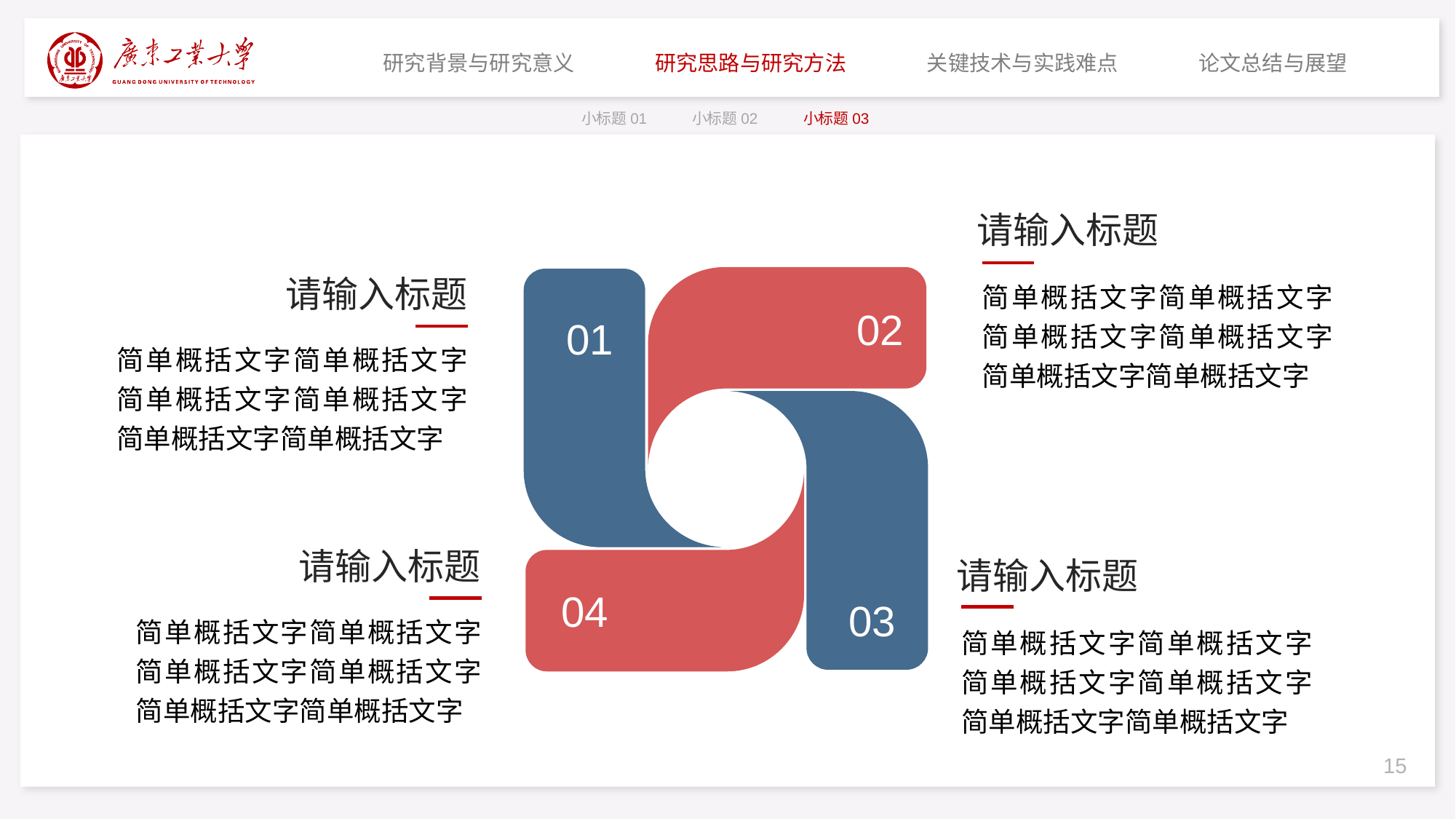

研究背景与研究意义
研究思路与研究方法
关键技术与实践难点
论文总结与展望
小标题01
小标题02
小标题03
请输入标题
请输入标题

02

01
简单概括文字简单概括文字简单概括文字简单概括文字简单概括文字简单概括文字
简单概括文字简单概括文字简单概括文字简单概括文字简单概括文字简单概括文字

03

04
请输入标题
请输入标题
简单概括文字简单概括文字简单概括文字简单概括文字简单概括文字简单概括文字
简单概括文字简单概括文字简单概括文字简单概括文字简单概括文字简单概括文字
15